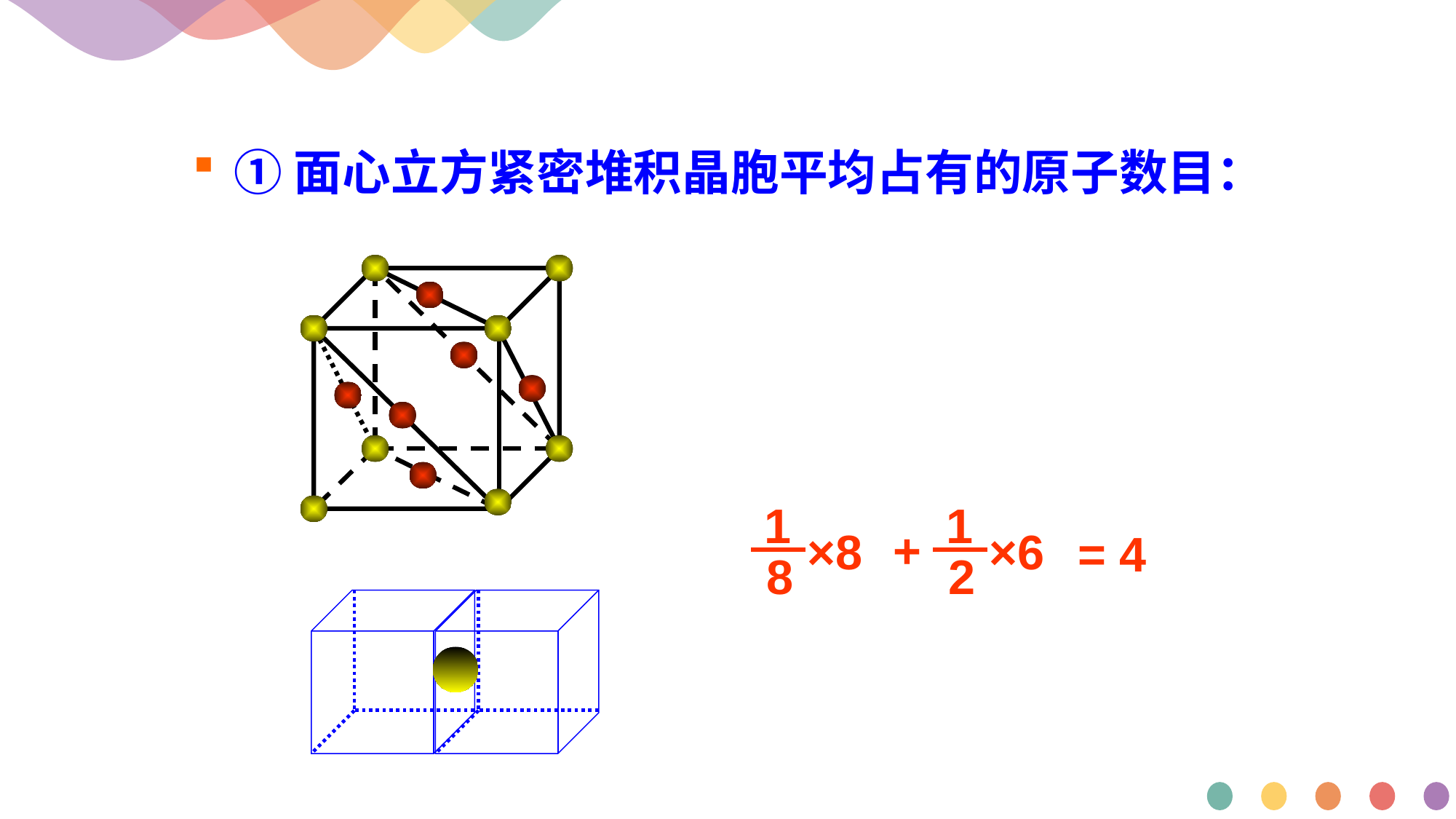

①面心立方紧密堆积晶胞平均占有的原子数目：

1
8
1
2
+
×8
×6
= 4